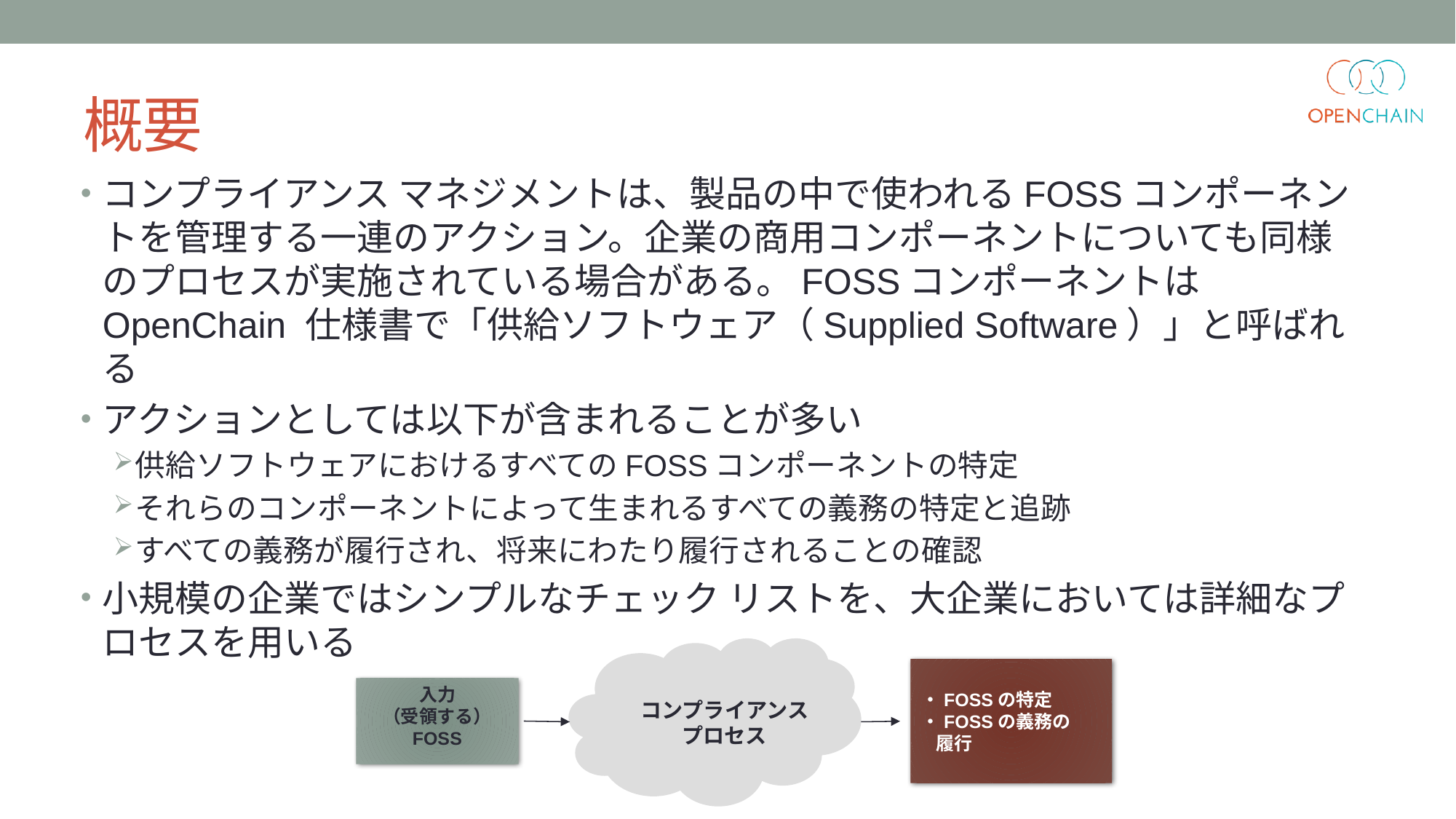

# 概要
コンプライアンス マネジメントは、製品の中で使われるFOSSコンポーネントを管理する一連のアクション。企業の商用コンポーネントについても同様のプロセスが実施されている場合がある。FOSSコンポーネントはOpenChain 仕様書で「供給ソフトウェア（Supplied Software）」と呼ばれる
アクションとしては以下が含まれることが多い
供給ソフトウェアにおけるすべてのFOSSコンポーネントの特定
それらのコンポーネントによって生まれるすべての義務の特定と追跡
すべての義務が履行され、将来にわたり履行されることの確認
小規模の企業ではシンプルなチェック リストを、大企業においては詳細なプロセスを用いる
コンプライアンス
プロセス
・FOSSの特定
・FOSSの義務の
 履行

入力
（受領する）
FOSS